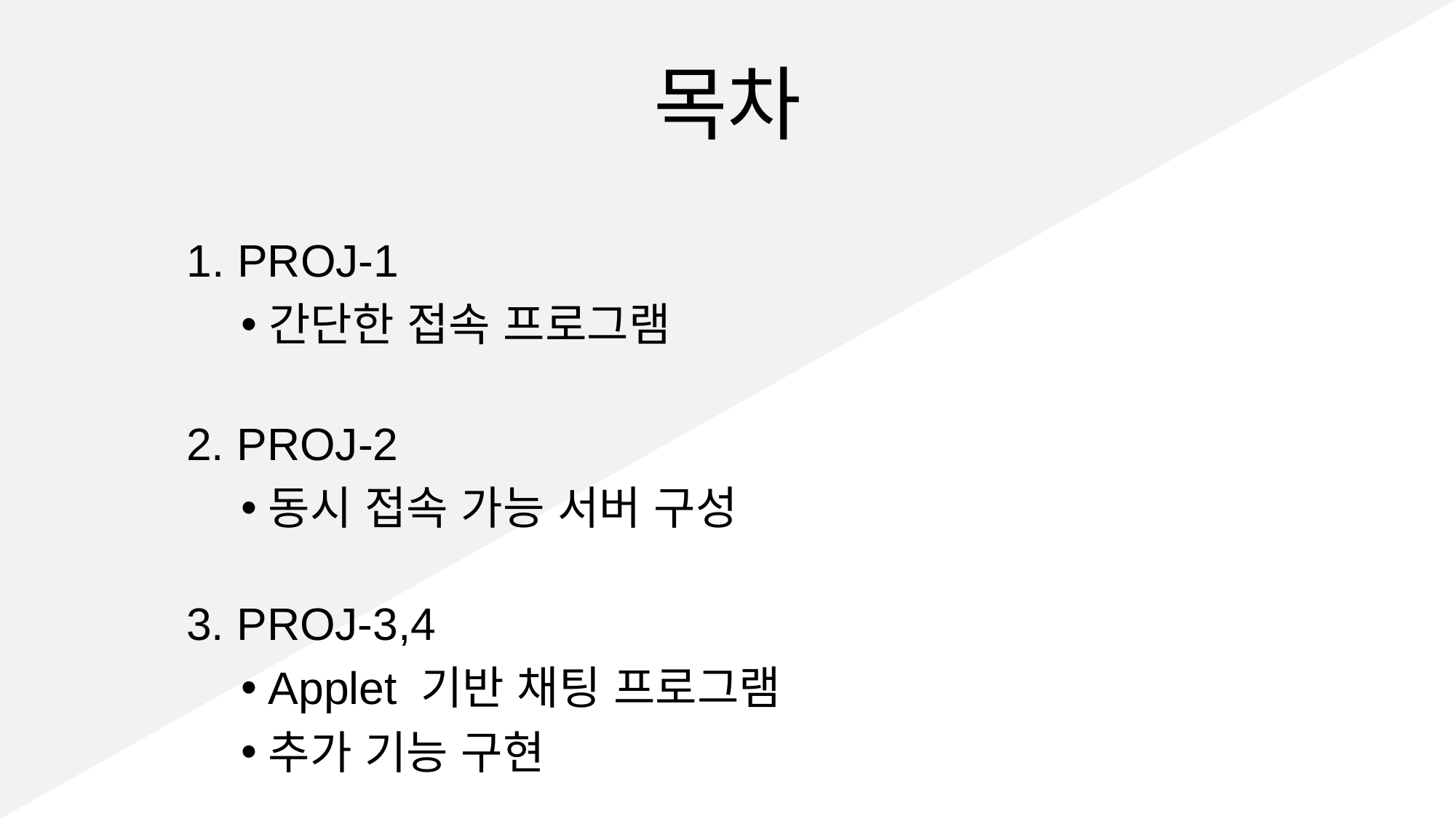

# 목차
1. PROJ-1
간단한 접속 프로그램

2. PROJ-2
동시 접속 가능 서버 구성

3. PROJ-3,4
Applet 기반 채팅 프로그램
추가 기능 구현